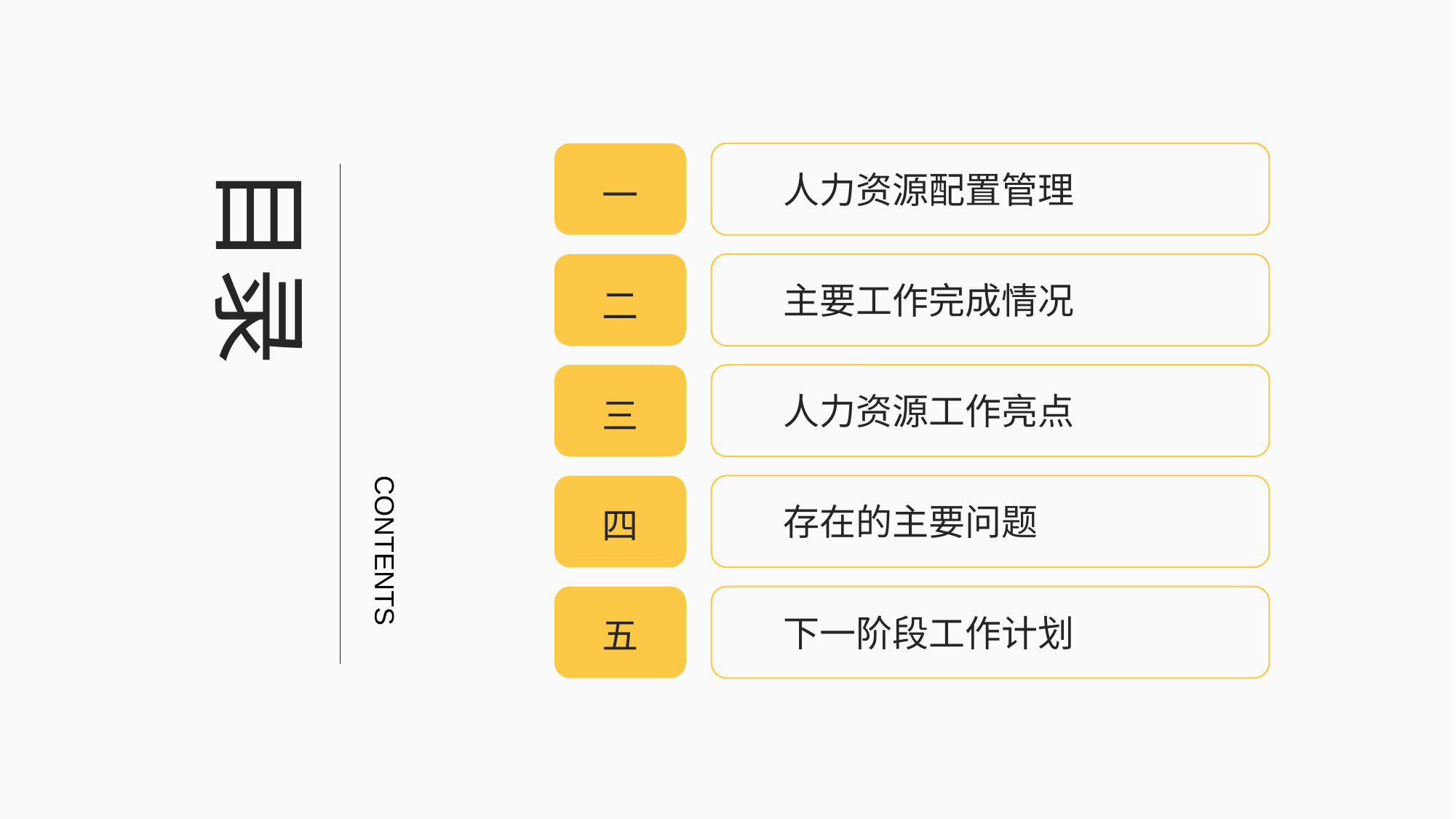

目录
CONTENTS
人力资源配置管理
一

主要工作完成情况
二

人力资源工作亮点
三

存在的主要问题
四

下一阶段工作计划
五